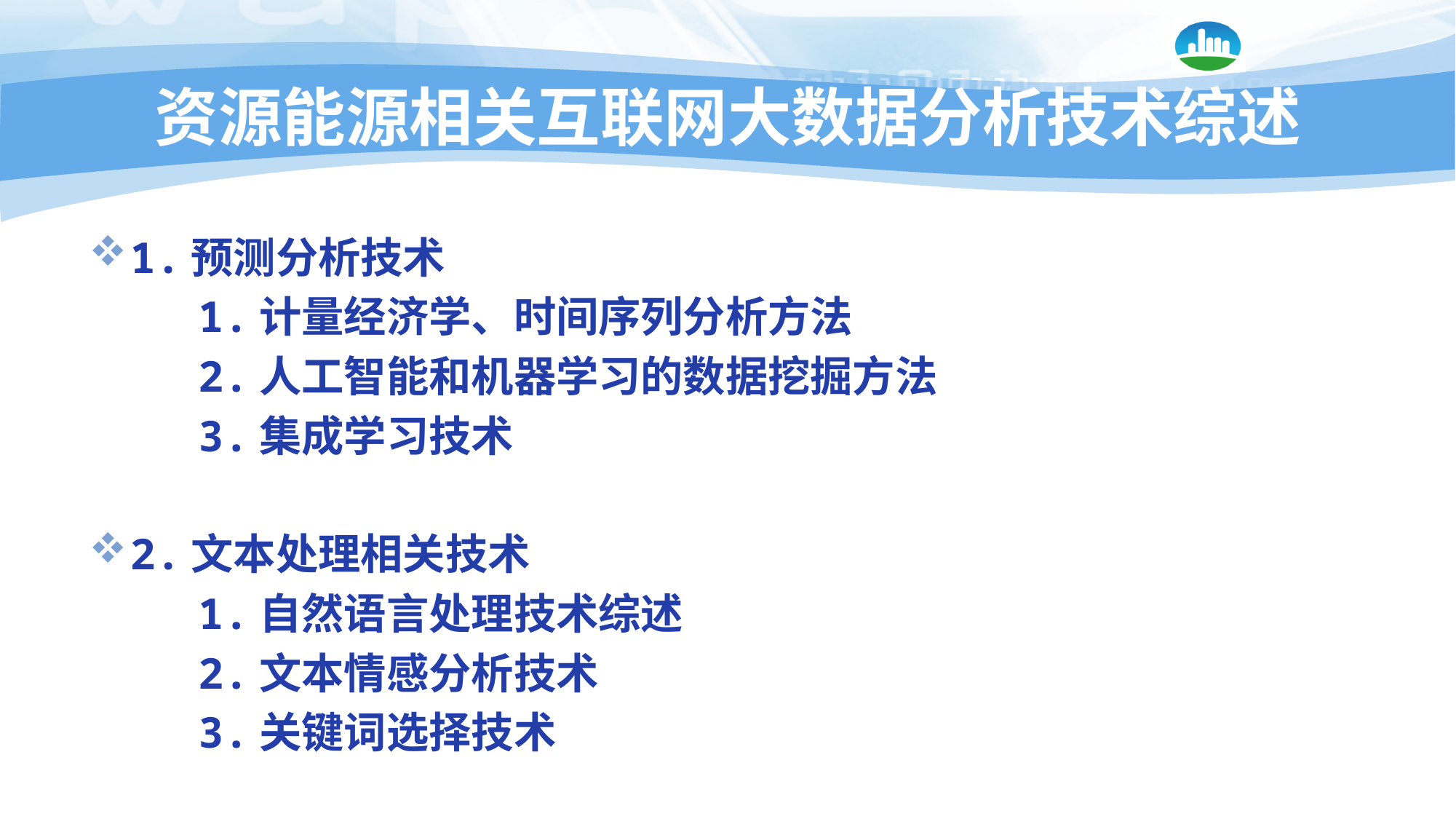

# 资源能源相关互联网大数据分析技术综述
1.预测分析技术
	1.计量经济学、时间序列分析方法
	2.人工智能和机器学习的数据挖掘方法
	3.集成学习技术

2.文本处理相关技术
	1.自然语言处理技术综述
	2.文本情感分析技术
	3.关键词选择技术